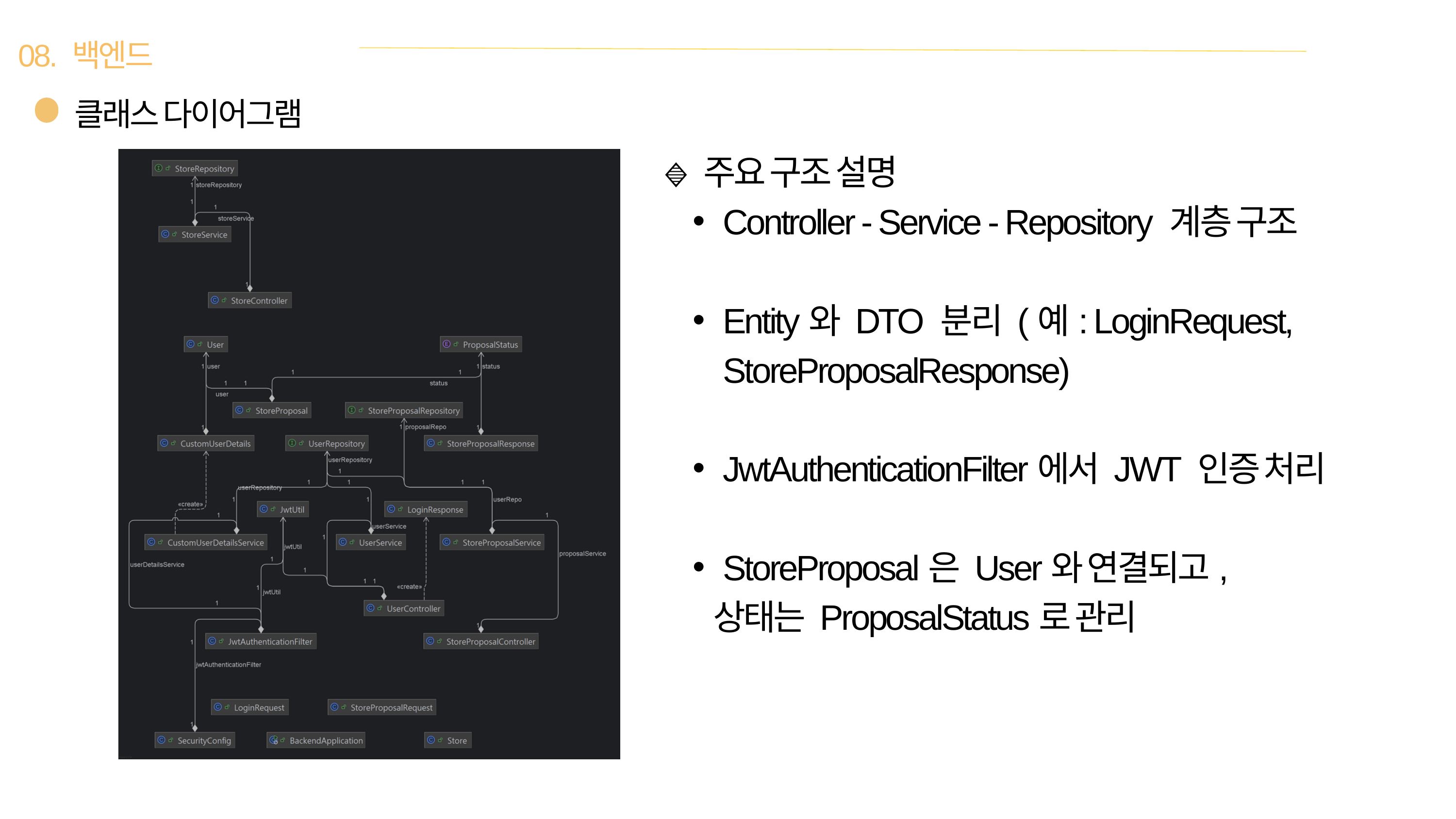

08. 백엔드

클래스 다이어그램

🔹 주요 구조 설명
Controller - Service - Repository 계층 구조

Entity와 DTO 분리 (예: LoginRequest, StoreProposalResponse)

JwtAuthenticationFilter에서 JWT 인증 처리

StoreProposal은 User와 연결되고,
       상태는 ProposalStatus로 관리